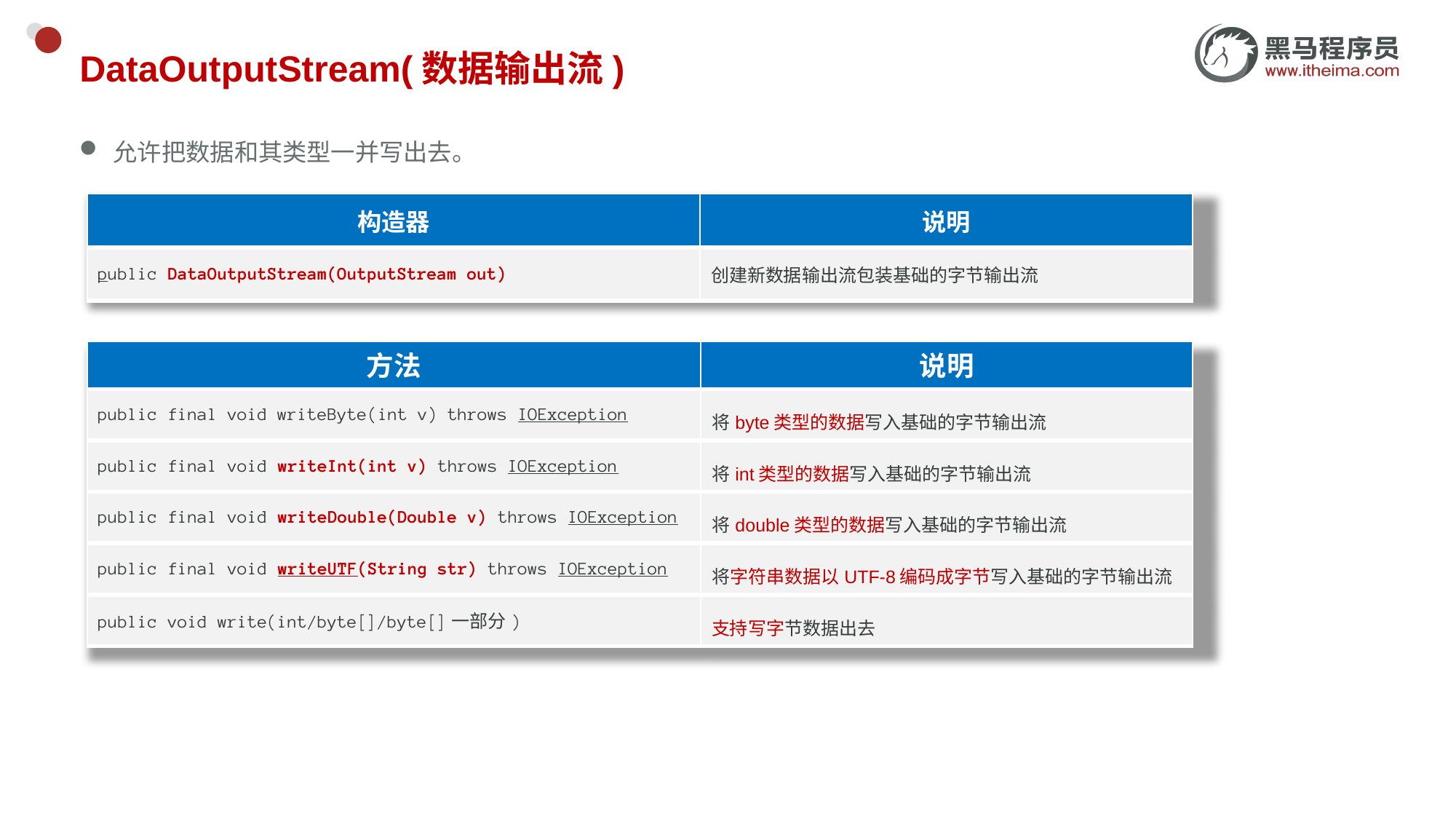

# DataOutputStream(数据输出流)
允许把数据和其类型一并写出去。
| 构造器 | 说明 |
| --- | --- |
| public DataOutputStream(OutputStream out) | 创建新数据输出流包装基础的字节输出流 |
| 方法 | 说明 |
| --- | --- |
| public final void writeByte​(int v) throws IOException | 将byte类型的数据写入基础的字节输出流 |
| public final void writeInt​(int v) throws IOException | 将int类型的数据写入基础的字节输出流 |
| public final void writeDouble(Double v) throws IOException | 将double类型的数据写入基础的字节输出流 |
| public final void writeUTF(String str) throws IOException | 将字符串数据以UTF-8编码成字节写入基础的字节输出流 |
| public void write(int/byte[]/byte[]一部分) | 支持写字节数据出去 |